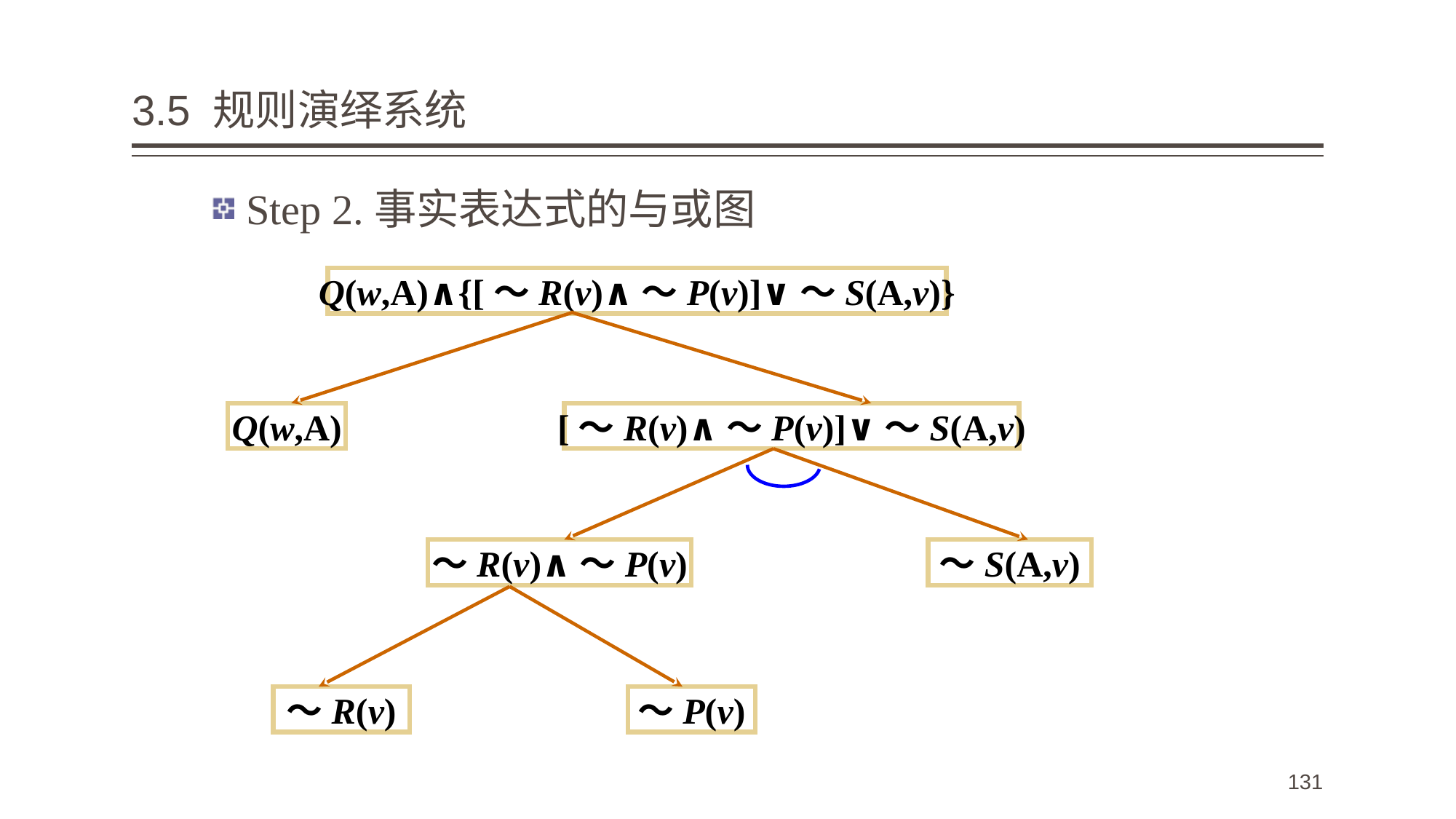

# 3.5 规则演绎系统
Step 2.事实表达式的与或图
Q(w,A)∧{[～R(v)∧～P(v)]∨～S(A,v)}

Q(w,A)
[～R(v)∧～P(v)]∨～S(A,v)

～R(v)∧～P(v)
～S(A,v)

～R(v)
～P(v)
131